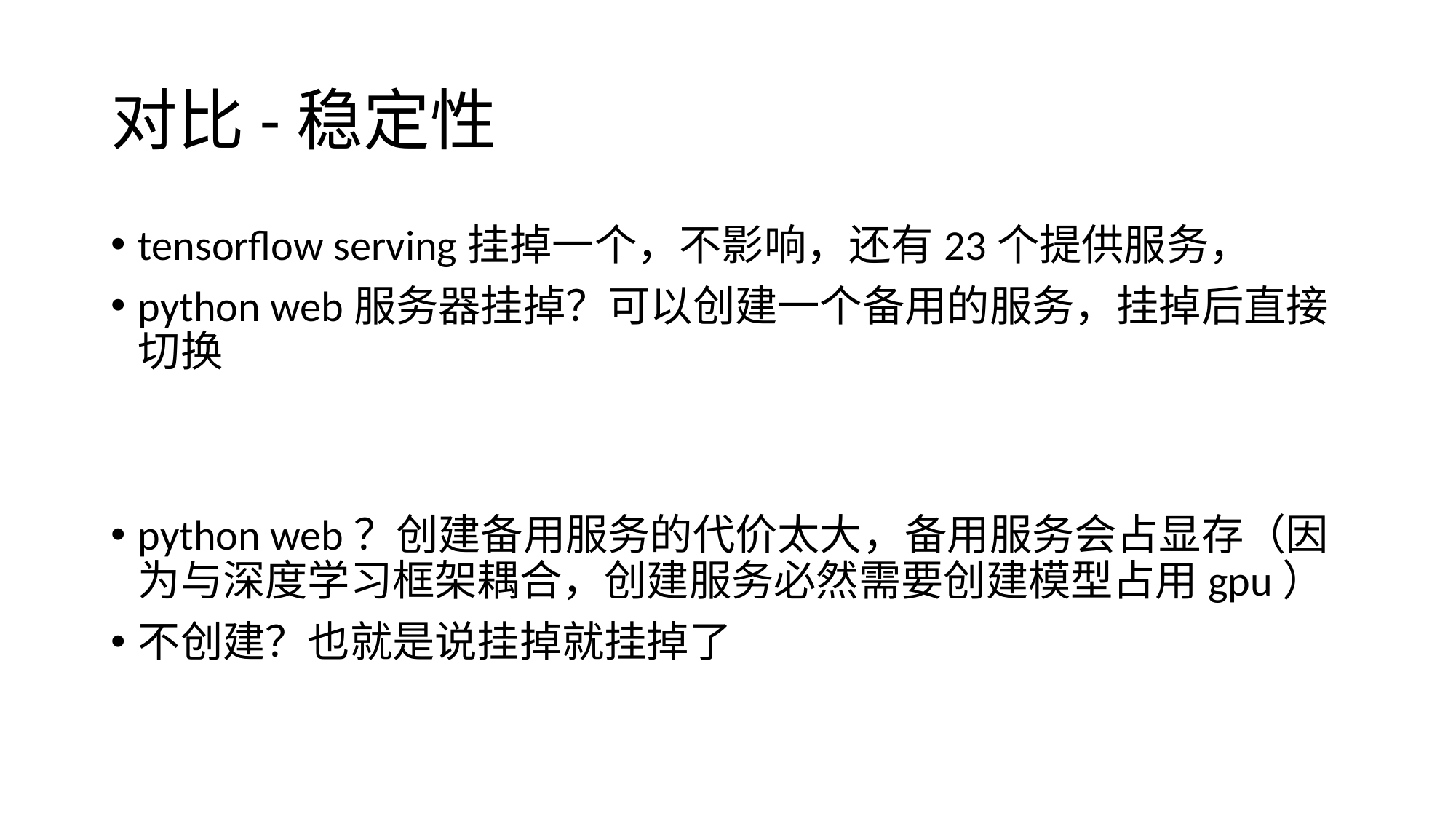

# 对比-稳定性
tensorflow serving挂掉一个，不影响，还有23个提供服务，
python web服务器挂掉？可以创建一个备用的服务，挂掉后直接切换

python web？创建备用服务的代价太大，备用服务会占显存（因为与深度学习框架耦合，创建服务必然需要创建模型占用gpu）
不创建？也就是说挂掉就挂掉了